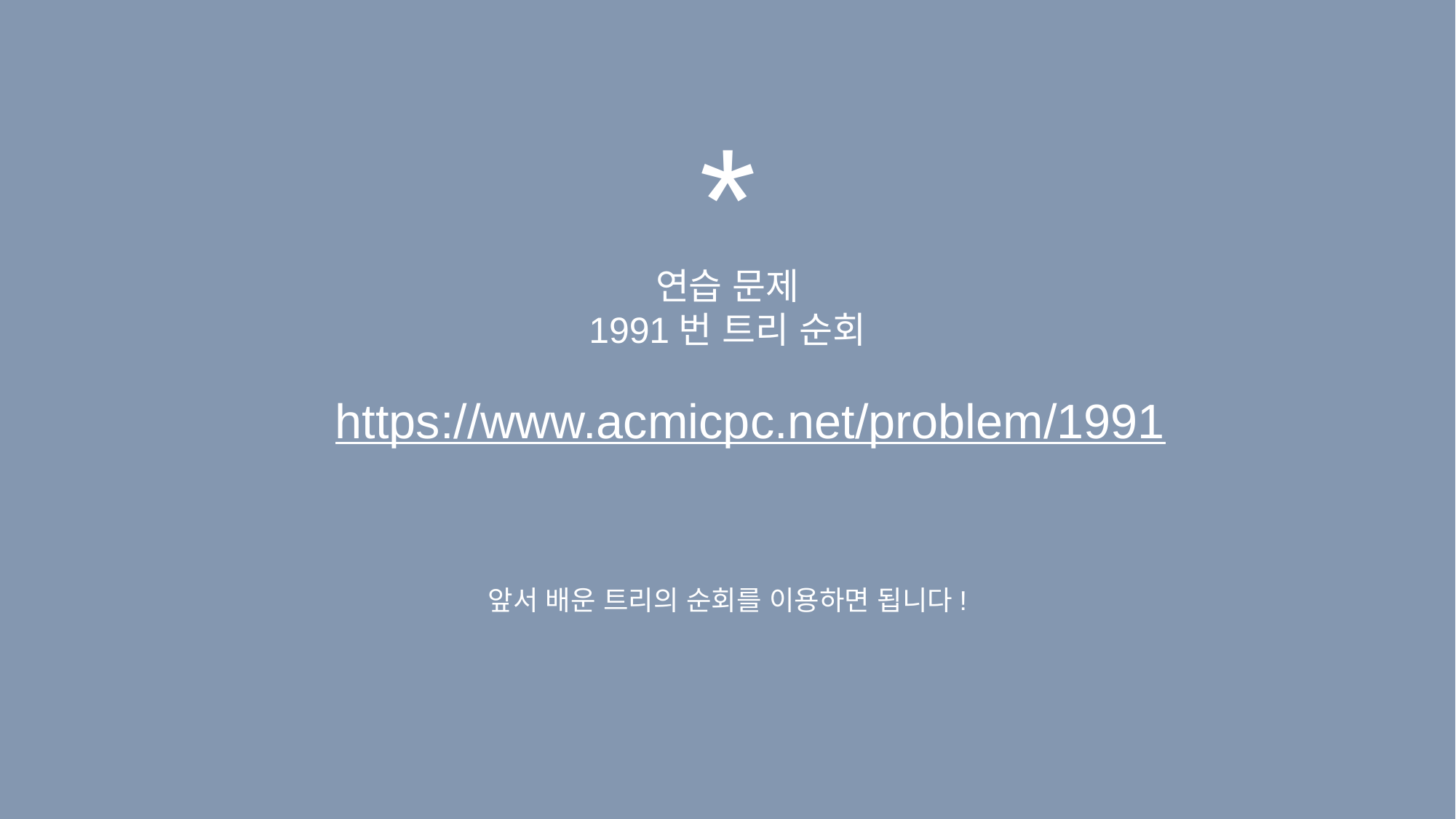

*
연습 문제
1991번 트리 순회

https://www.acmicpc.net/problem/1991

앞서 배운 트리의 순회를 이용하면 됩니다!